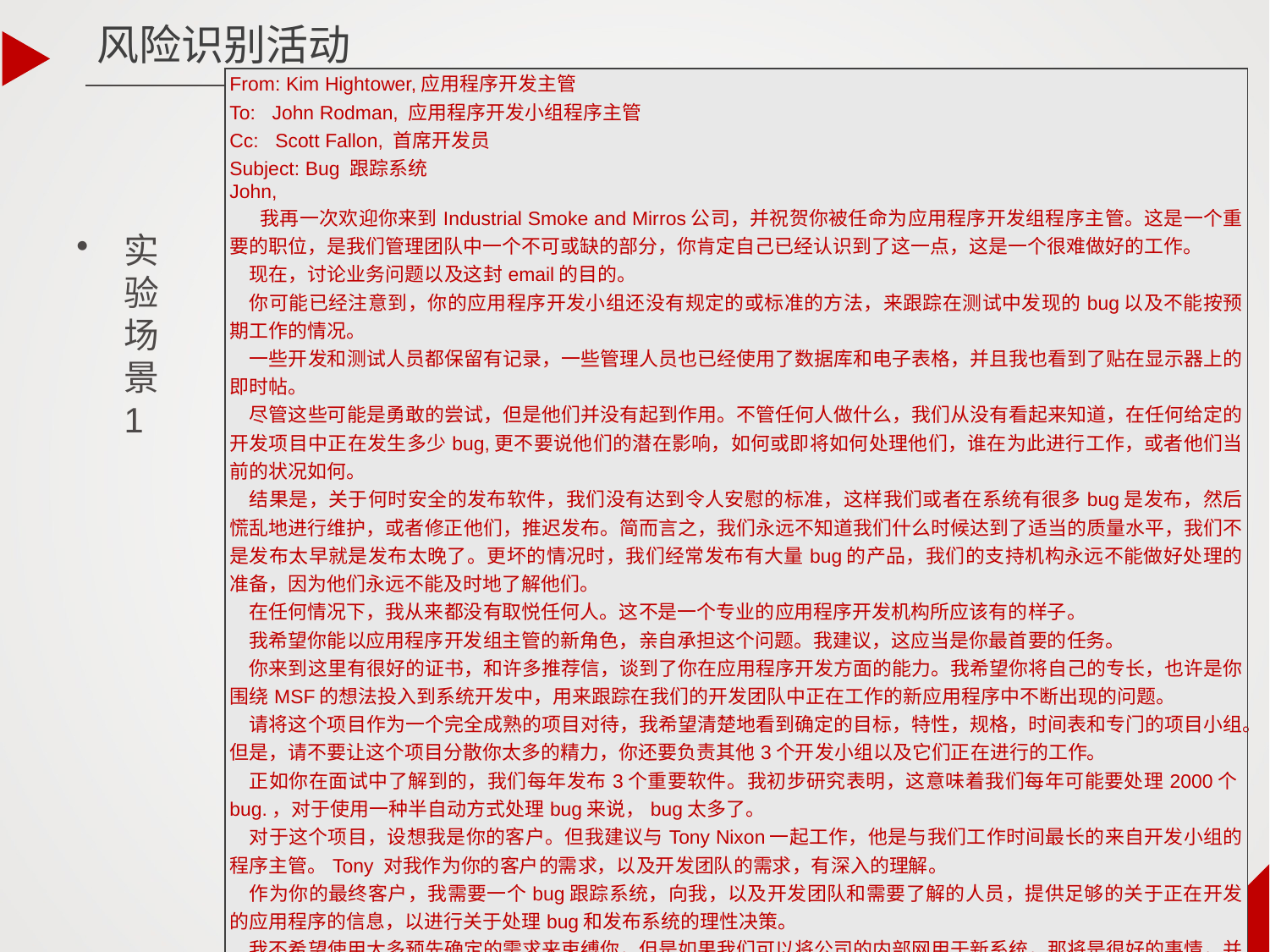

风险识别活动

| From: Kim Hightower,应用程序开发主管 To: John Rodman, 应用程序开发小组程序主管 Cc: Scott Fallon, 首席开发员 Subject: Bug 跟踪系统 John, 我再一次欢迎你来到Industrial Smoke and Mirros公司，并祝贺你被任命为应用程序开发组程序主管。这是一个重要的职位，是我们管理团队中一个不可或缺的部分，你肯定自己已经认识到了这一点，这是一个很难做好的工作。 现在，讨论业务问题以及这封email的目的。 你可能已经注意到，你的应用程序开发小组还没有规定的或标准的方法，来跟踪在测试中发现的bug以及不能按预期工作的情况。 一些开发和测试人员都保留有记录，一些管理人员也已经使用了数据库和电子表格，并且我也看到了贴在显示器上的即时帖。 尽管这些可能是勇敢的尝试，但是他们并没有起到作用。不管任何人做什么，我们从没有看起来知道，在任何给定的开发项目中正在发生多少bug,更不要说他们的潜在影响，如何或即将如何处理他们，谁在为此进行工作，或者他们当前的状况如何。 结果是，关于何时安全的发布软件，我们没有达到令人安慰的标准，这样我们或者在系统有很多bug是发布，然后慌乱地进行维护，或者修正他们，推迟发布。简而言之，我们永远不知道我们什么时候达到了适当的质量水平，我们不是发布太早就是发布太晚了。更坏的情况时，我们经常发布有大量bug的产品，我们的支持机构永远不能做好处理的准备，因为他们永远不能及时地了解他们。 在任何情况下，我从来都没有取悦任何人。这不是一个专业的应用程序开发机构所应该有的样子。 我希望你能以应用程序开发组主管的新角色，亲自承担这个问题。我建议，这应当是你最首要的任务。 你来到这里有很好的证书，和许多推荐信，谈到了你在应用程序开发方面的能力。我希望你将自己的专长，也许是你围绕MSF的想法投入到系统开发中，用来跟踪在我们的开发团队中正在工作的新应用程序中不断出现的问题。 请将这个项目作为一个完全成熟的项目对待，我希望清楚地看到确定的目标，特性，规格，时间表和专门的项目小组。但是，请不要让这个项目分散你太多的精力，你还要负责其他3个开发小组以及它们正在进行的工作。 正如你在面试中了解到的，我们每年发布3个重要软件。我初步研究表明，这意味着我们每年可能要处理2000个bug.，对于使用一种半自动方式处理bug来说，bug太多了。 对于这个项目，设想我是你的客户。但我建议与Tony Nixon一起工作，他是与我们工作时间最长的来自开发小组的程序主管。Tony 对我作为你的客户的需求，以及开发团队的需求，有深入的理解。 作为你的最终客户，我需要一个bug跟踪系统，向我，以及开发团队和需要了解的人员，提供足够的关于正在开发的应用程序的信息，以进行关于处理bug和发布系统的理性决策。 我不希望使用太多预先确定的需求来束缚你，但是如果我们可以将公司的内部网用于新系统，那将是很好的事情，并且我希望从今天开始的3个月内，这个新系统能够投入使用。 第一步，在明天结束之前，请给我你对相关商机的看法，以及你对解决我刚刚指出的各个问题的系统的最初目标。 我很高兴直接和你一起工作，将这个产品做成一个成功的产品。   此致 Kim Hightower |
| --- |
实验场景1